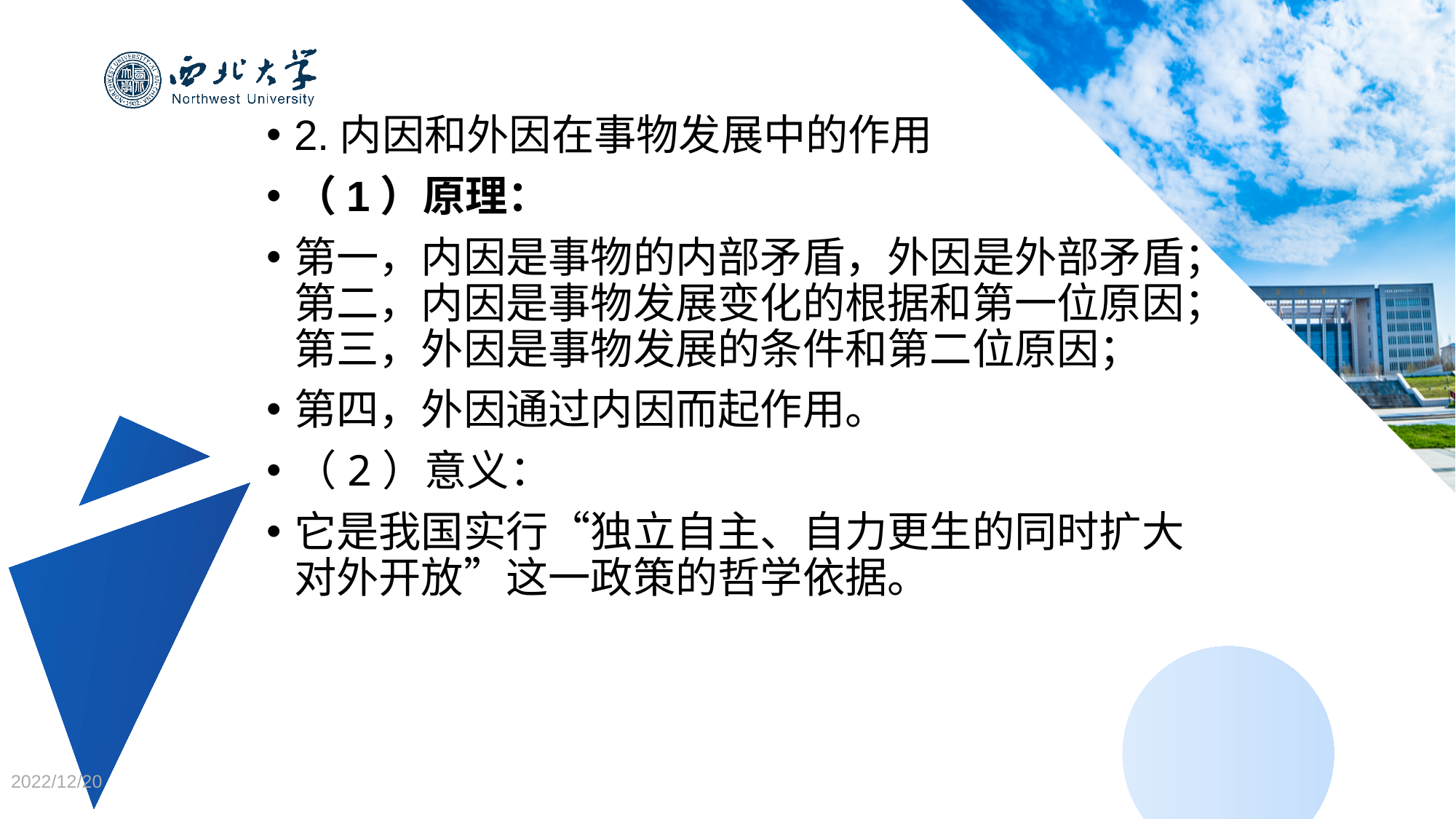

2.内因和外因在事物发展中的作用
（1）原理：
第一，内因是事物的内部矛盾，外因是外部矛盾；第二，内因是事物发展变化的根据和第一位原因；第三，外因是事物发展的条件和第二位原因；
第四，外因通过内因而起作用。
（2）意义：
它是我国实行“独立自主、自力更生的同时扩大对外开放”这一政策的哲学依据。
2022/12/20